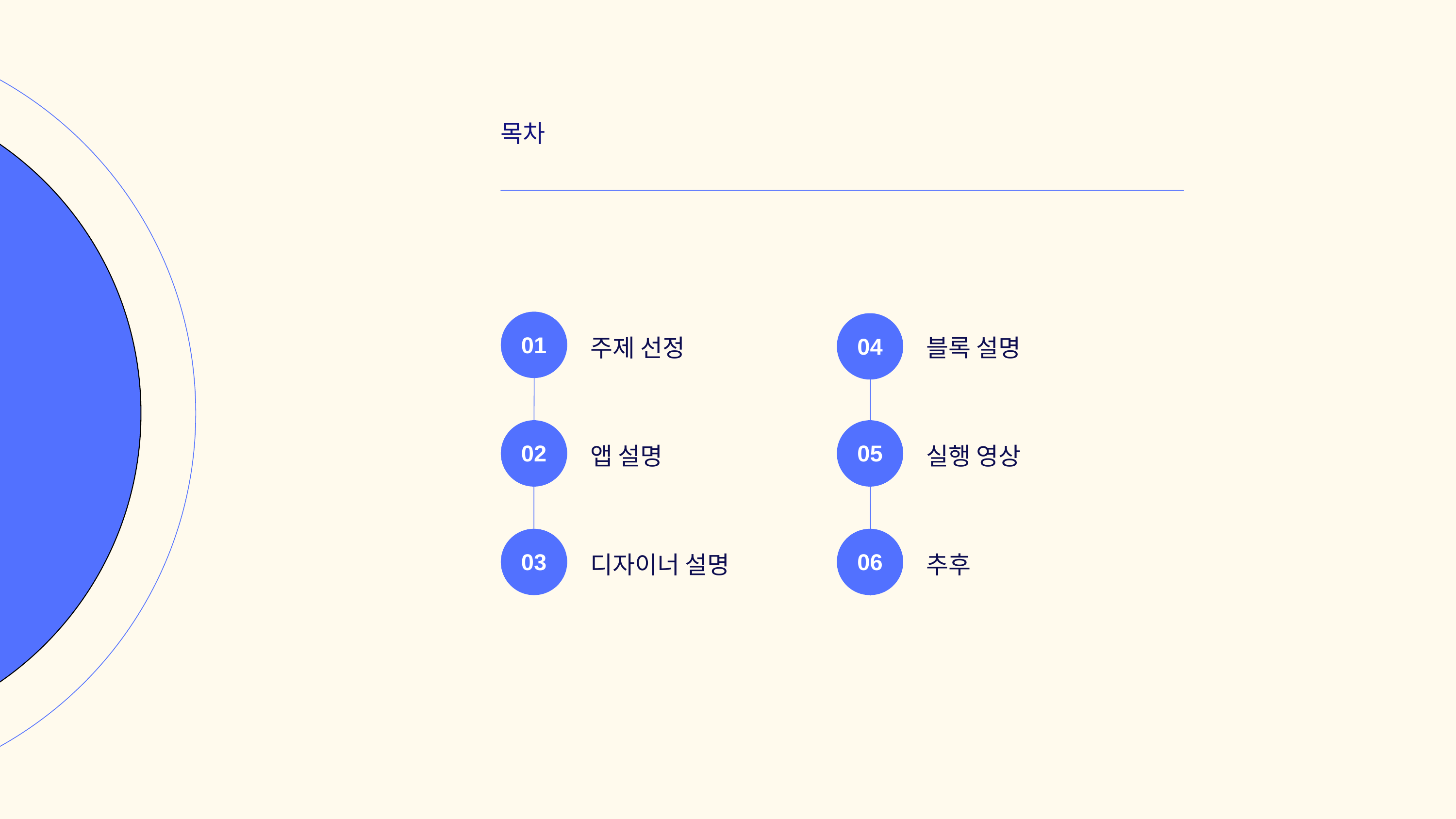

목차

주제 선정
블록 설명
01
04

앱 설명
실행 영상
02
05

디자이너 설명
추후
03
06